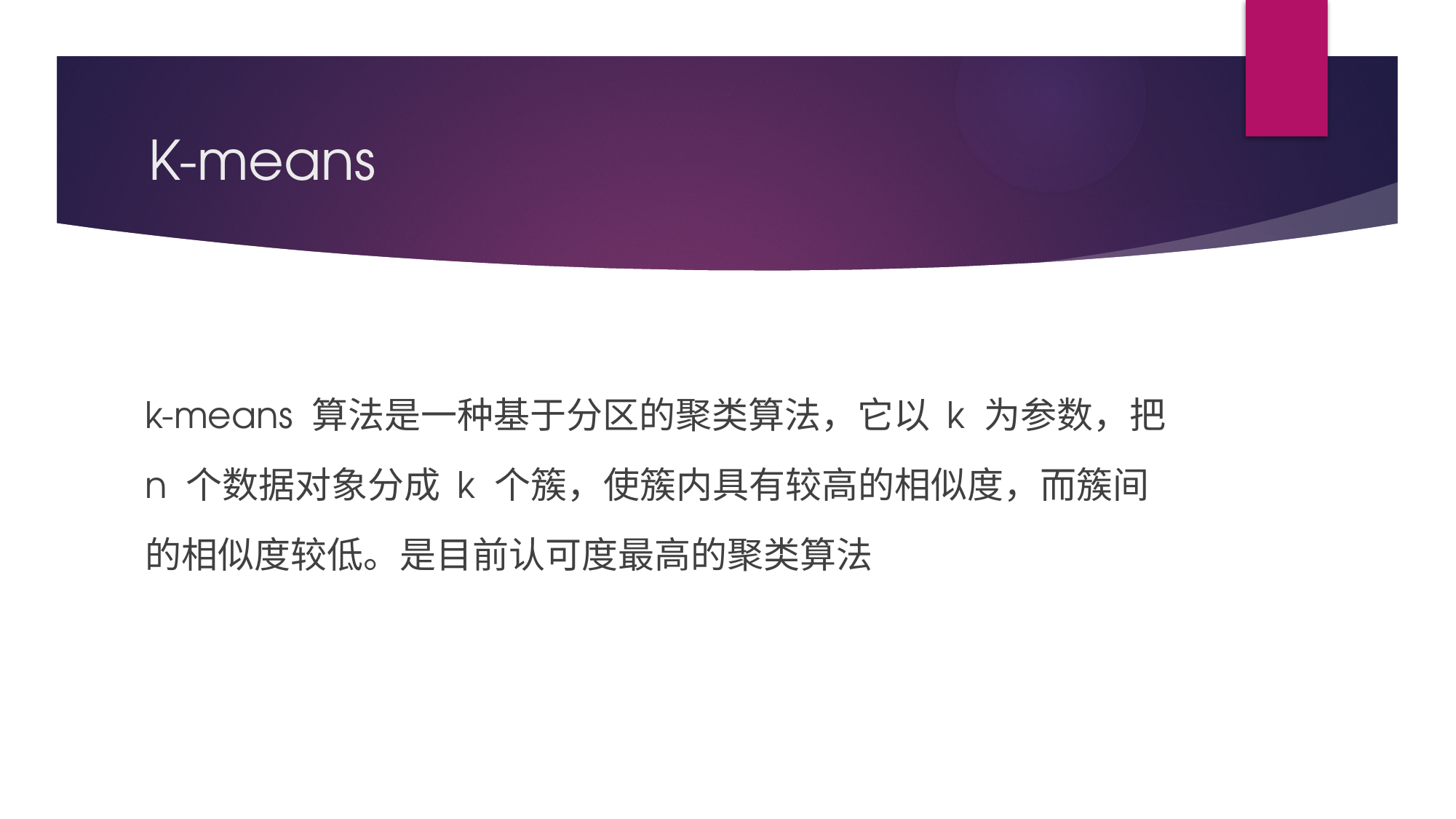

# K-means
k-means 算法是一种基于分区的聚类算法，它以 k 为参数，把 n 个数据对象分成 k 个簇，使簇内具有较高的相似度，而簇间的相似度较低。是目前认可度最高的聚类算法